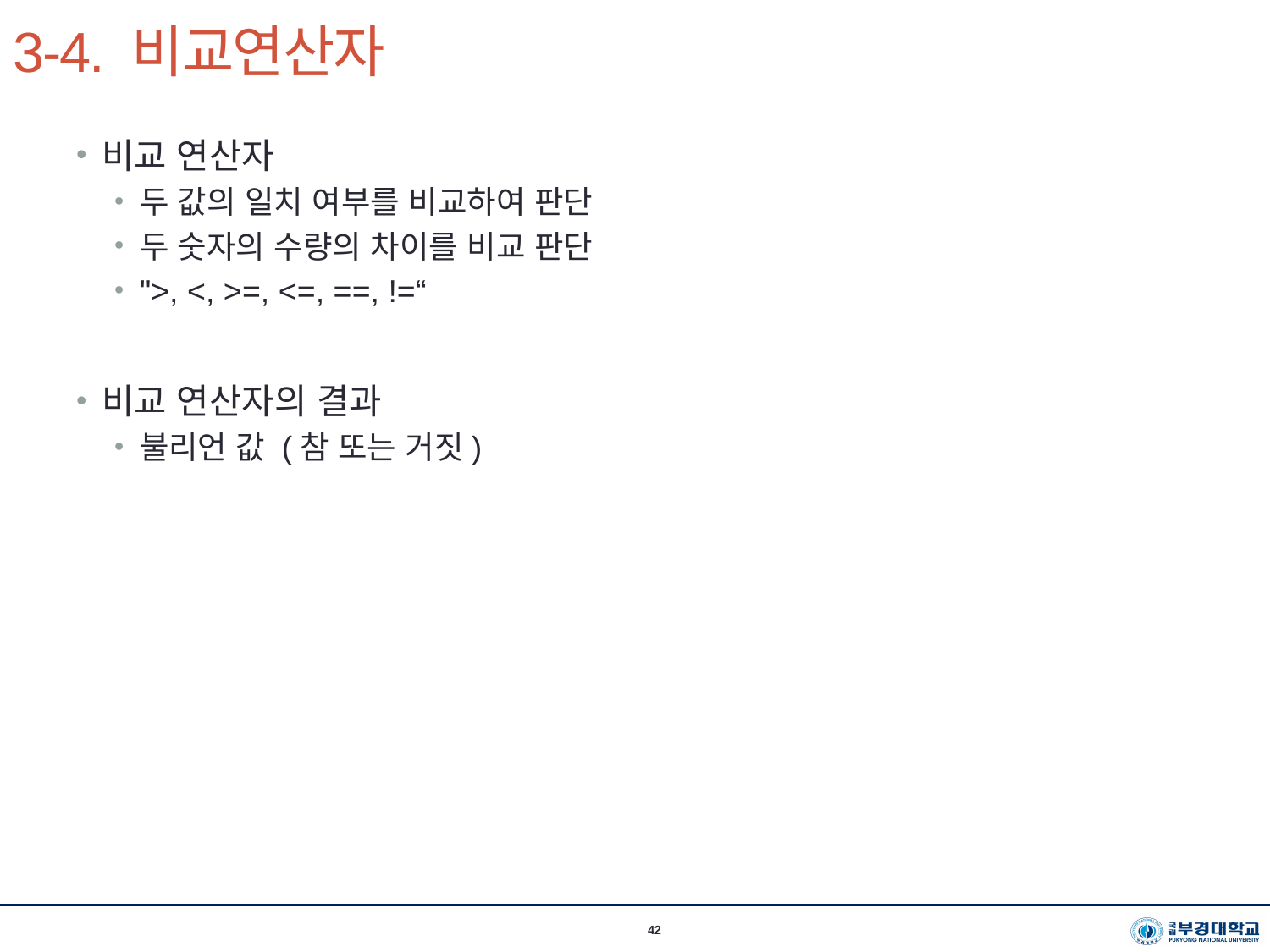

# 3-4. 비교연산자
시스템경영공학부 이지환 교수(2021-1학기)
42
비교 연산자
두 값의 일치 여부를 비교하여 판단
두 숫자의 수량의 차이를 비교 판단
">, <, >=, <=, ==, !=“

비교 연산자의 결과
불리언 값 (참 또는 거짓)